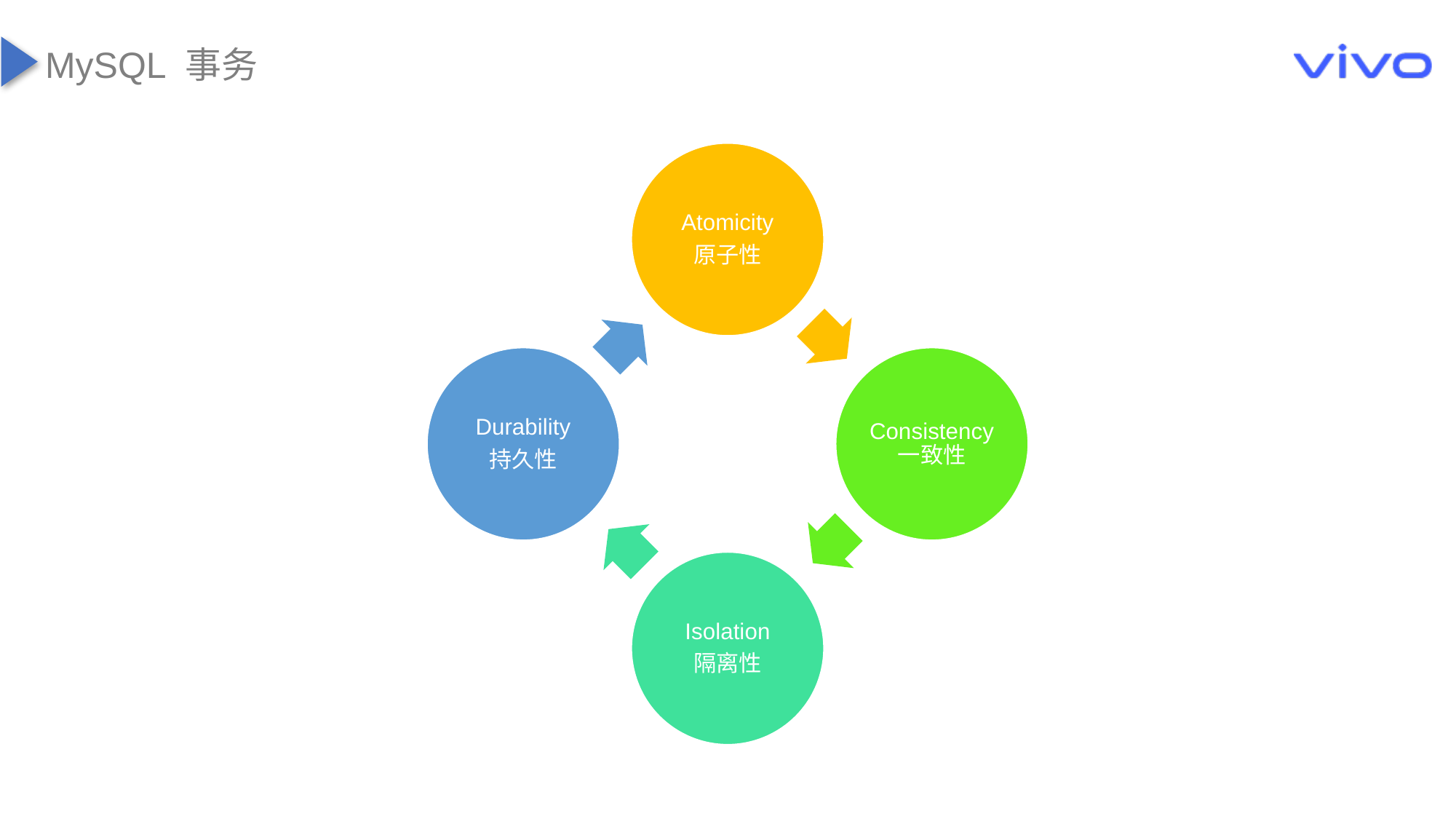

MySQL 事务
Atomicity
原子性

Consistency
一致性

Isolation
隔离性

Durability
持久性